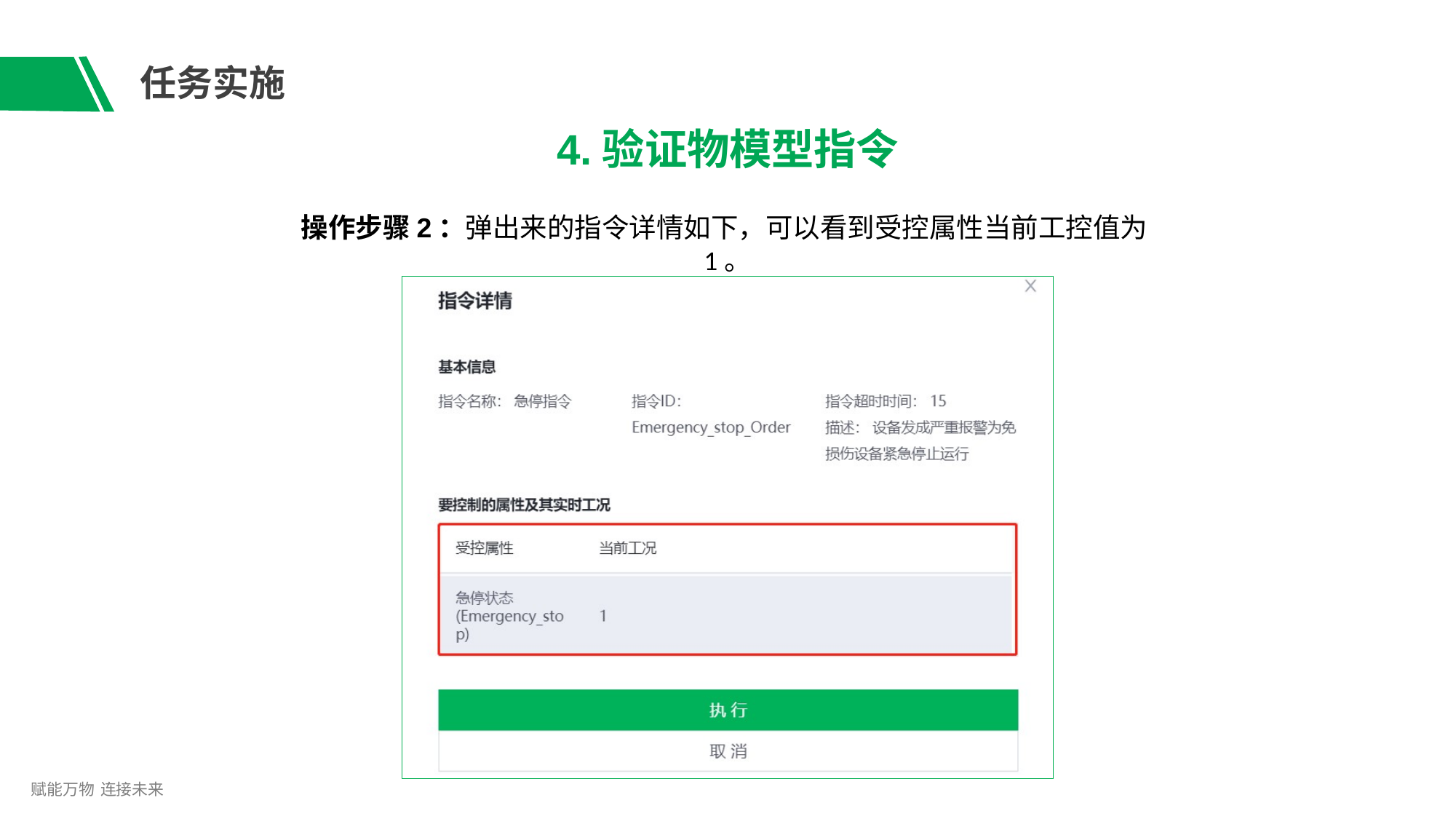

# 任务实施
4.验证物模型指令
操作步骤2：弹出来的指令详情如下，可以看到受控属性当前工控值为1。

赋能万物 连接未来